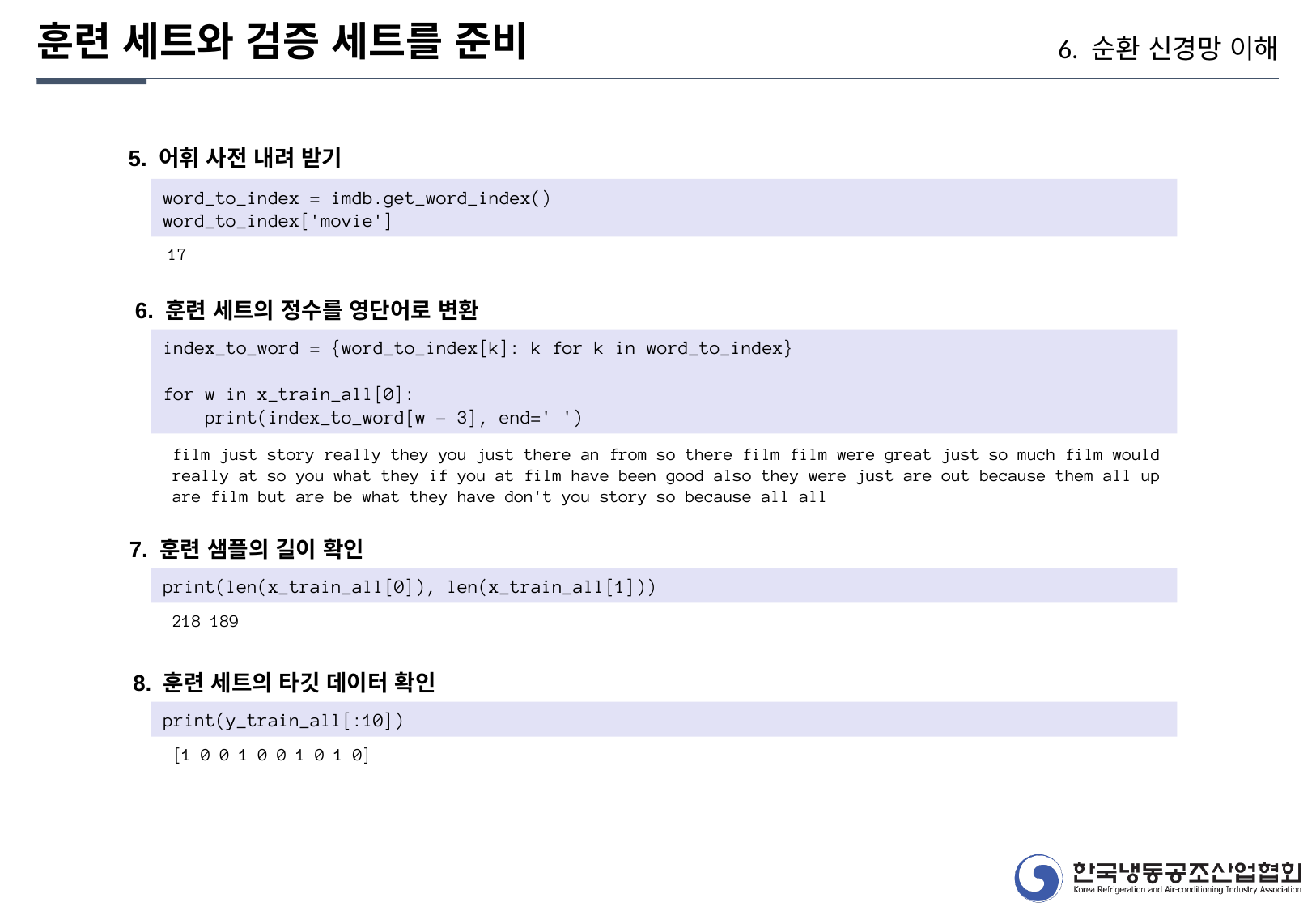

훈련 세트와 검증 세트를 준비
6. 순환 신경망 이해
5. 어휘 사전 내려 받기
word_to_index = imdb.get_word_index()
word_to_index['movie']
17
6. 훈련 세트의 정수를 영단어로 변환
index_to_word = {word_to_index[k]: k for k in word_to_index}

for w in x_train_all[0]:
    print(index_to_word[w - 3], end=' ')
film just story really they you just there an from so there film film were great just so much film would really at so you what they if you at film have been good also they were just are out because them all up are film but are be what they have don't you story so because all all
7. 훈련 샘플의 길이 확인
print(len(x_train_all[0]), len(x_train_all[1]))
218 189
8. 훈련 세트의 타깃 데이터 확인
print(y_train_all[:10])
[1 0 0 1 0 0 1 0 1 0]